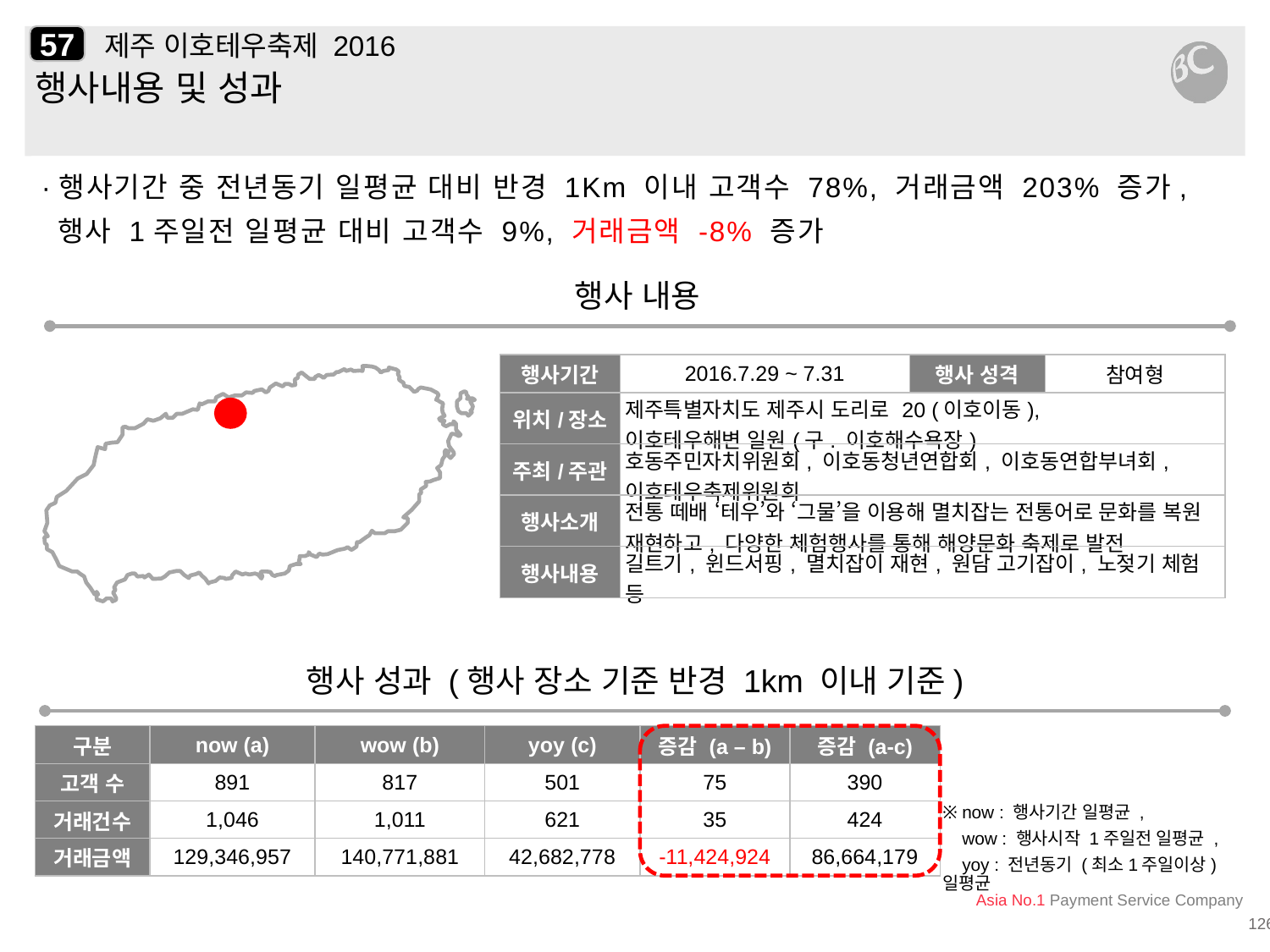

57
# 제주 이호테우축제 2016
행사내용 및 성과
·행사기간 중 전년동기 일평균 대비 반경 1Km 이내 고객수 78%, 거래금액 203% 증가,
 행사 1주일전 일평균 대비 고객수 9%, 거래금액 -8% 증가
행사 내용
| 행사기간 | 2016.7.29 ~ 7.31 | 행사 성격 | 참여형 |
| --- | --- | --- | --- |
| 위치/장소 | 제주특별자치도 제주시 도리로 20 (이호이동), 이호테우해변 일원(구. 이호해수욕장) |  |  |
| 주최/주관 | 호동주민자치위원회, 이호동청년연합회, 이호동연합부녀회, 이호테우축제위원회 |  |  |
| 행사소개 | 전통 떼배 ‘테우’와 ‘그물’을 이용해 멸치잡는 전통어로 문화를 복원 재현하고, 다양한 체험행사를 통해 해양문화 축제로 발전 |  |  |
| 행사내용 | 길트기, 윈드서핑, 멸치잡이 재현, 원담 고기잡이, 노젖기 체험 등 |  |  |

행사 성과 (행사 장소 기준 반경 1km 이내 기준)
| 구분 | now (a) | wow (b) | yoy (c) | 증감 (a – b) | 증감 (a-c) |
| --- | --- | --- | --- | --- | --- |
| 고객 수 | 891 | 817 | 501 | 75 | 390 |
| 거래건수 | 1,046 | 1,011 | 621 | 35 | 424 |
| 거래금액 | 129,346,957 | 140,771,881 | 42,682,778 | -11,424,924 | 86,664,179 |

※ now : 행사기간 일평균 ,
    wow : 행사시작 1주일전 일평균 ,
    yoy : 전년동기 (최소1주일이상) 일평균